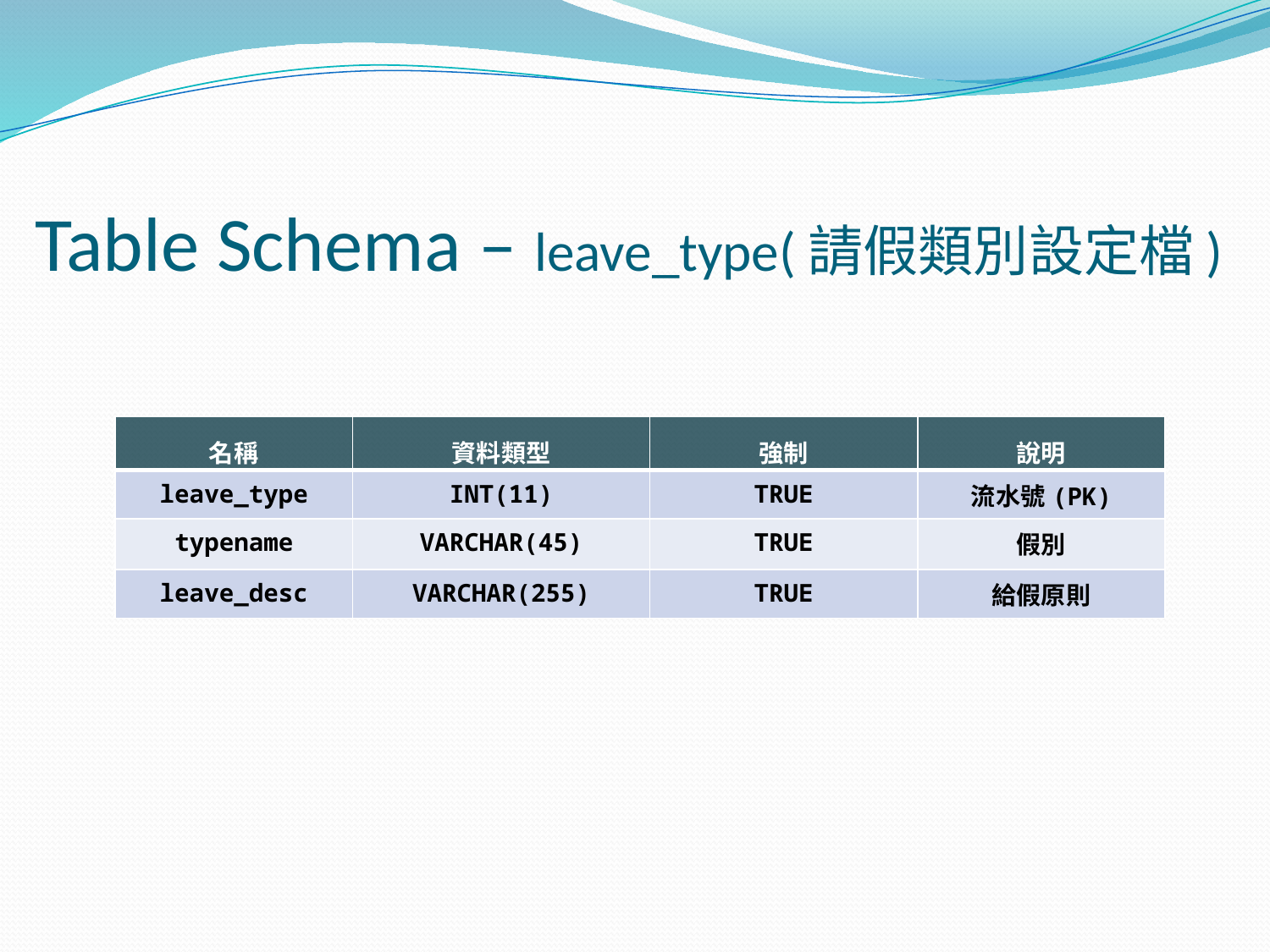

# Table Schema – leave_type(請假類別設定檔)
| 名稱 | 資料類型 | 強制 | 說明 |
| --- | --- | --- | --- |
| leave\_type | INT(11) | TRUE | 流水號(PK) |
| typename | VARCHAR(45) | TRUE | 假別 |
| leave\_desc | VARCHAR(255) | TRUE | 給假原則 |